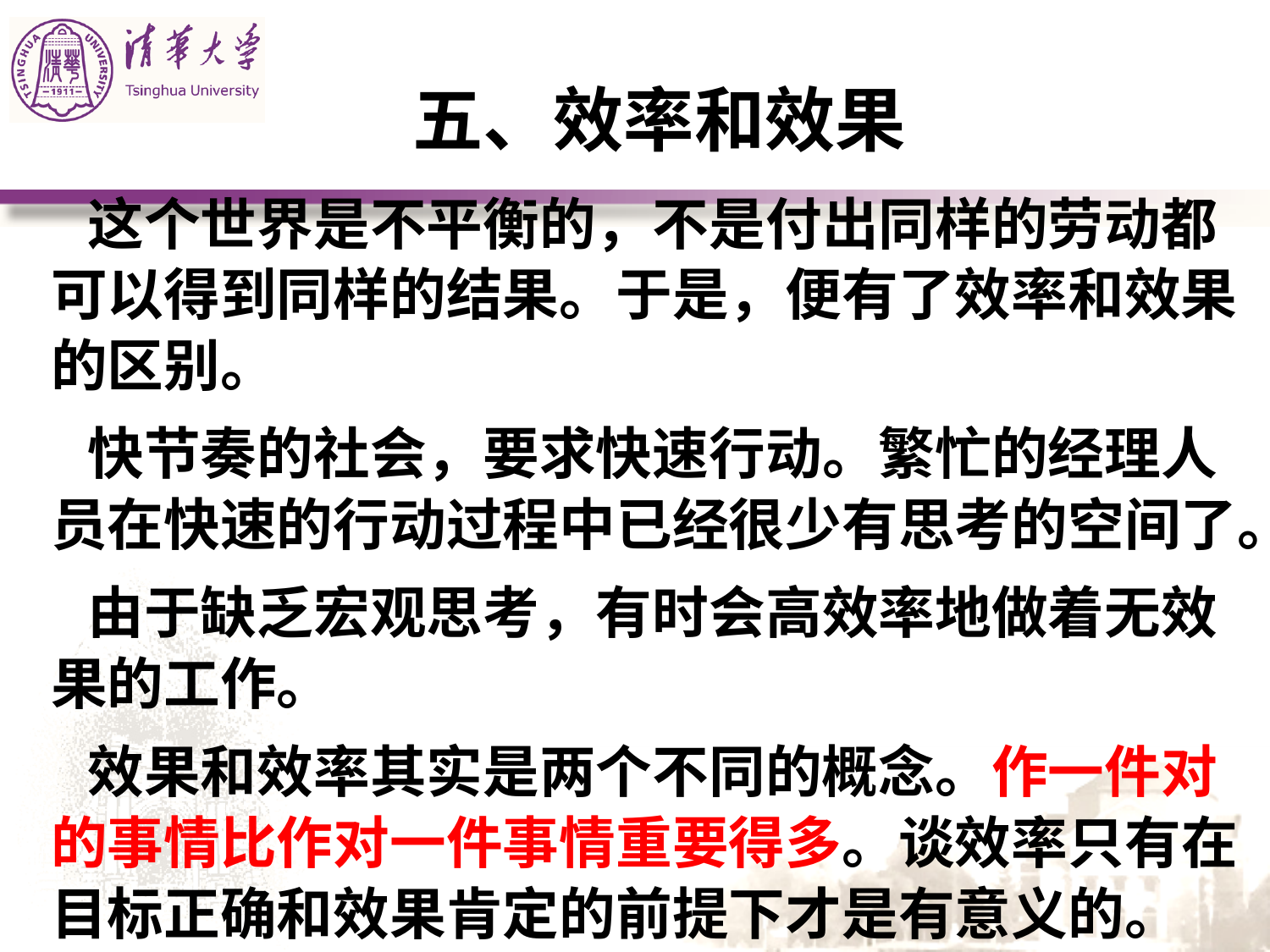

# 五、效率和效果
这个世界是不平衡的，不是付出同样的劳动都可以得到同样的结果。于是，便有了效率和效果的区别。
快节奏的社会，要求快速行动。繁忙的经理人员在快速的行动过程中已经很少有思考的空间了。
由于缺乏宏观思考，有时会高效率地做着无效果的工作。
效果和效率其实是两个不同的概念。作一件对的事情比作对一件事情重要得多。谈效率只有在目标正确和效果肯定的前提下才是有意义的。